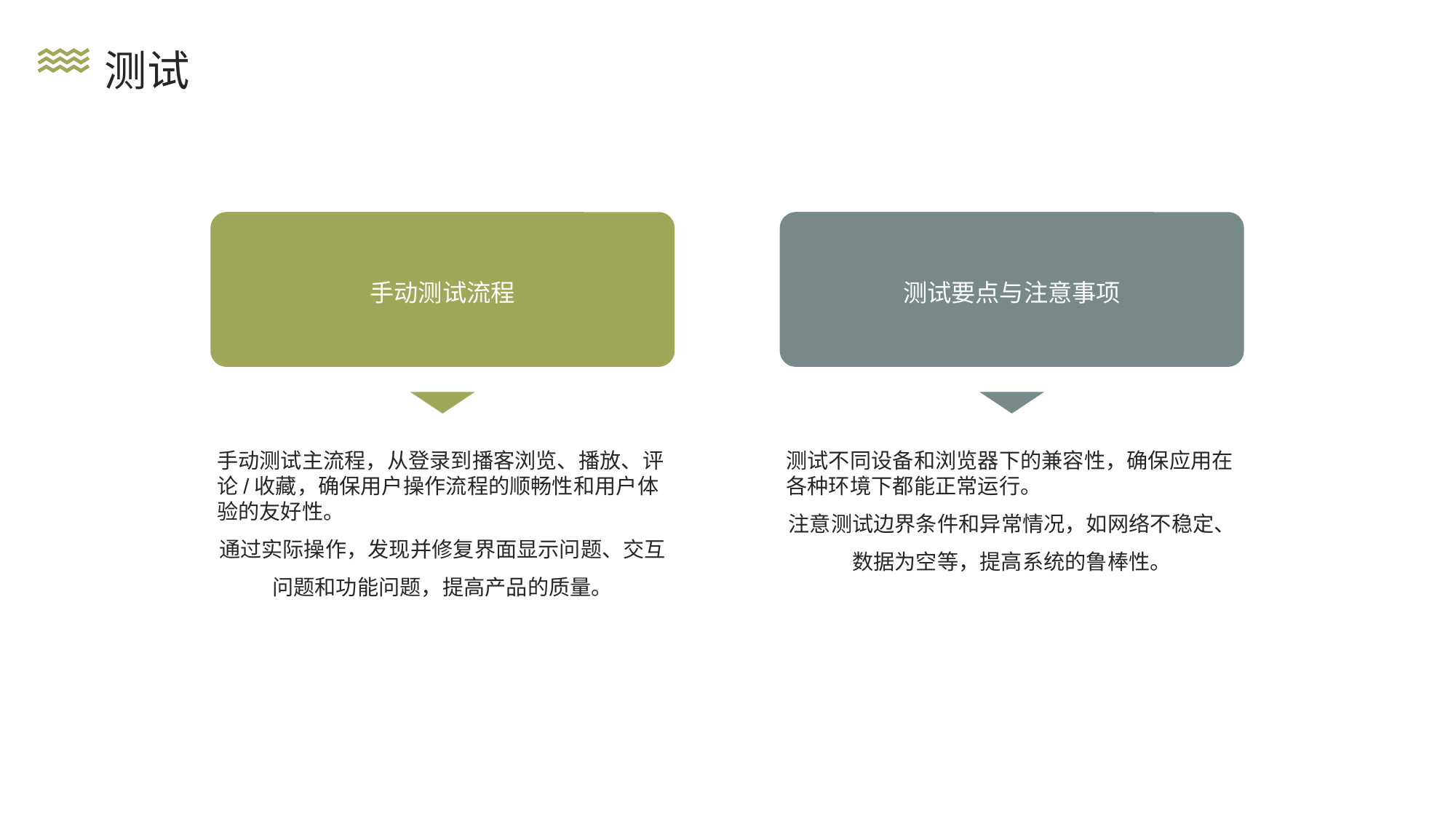

测试

手动测试流程
测试要点与注意事项

手动测试主流程，从登录到播客浏览、播放、评论/收藏，确保用户操作流程的顺畅性和用户体验的友好性。
通过实际操作，发现并修复界面显示问题、交互问题和功能问题，提高产品的质量。
测试不同设备和浏览器下的兼容性，确保应用在各种环境下都能正常运行。
注意测试边界条件和异常情况，如网络不稳定、数据为空等，提高系统的鲁棒性。